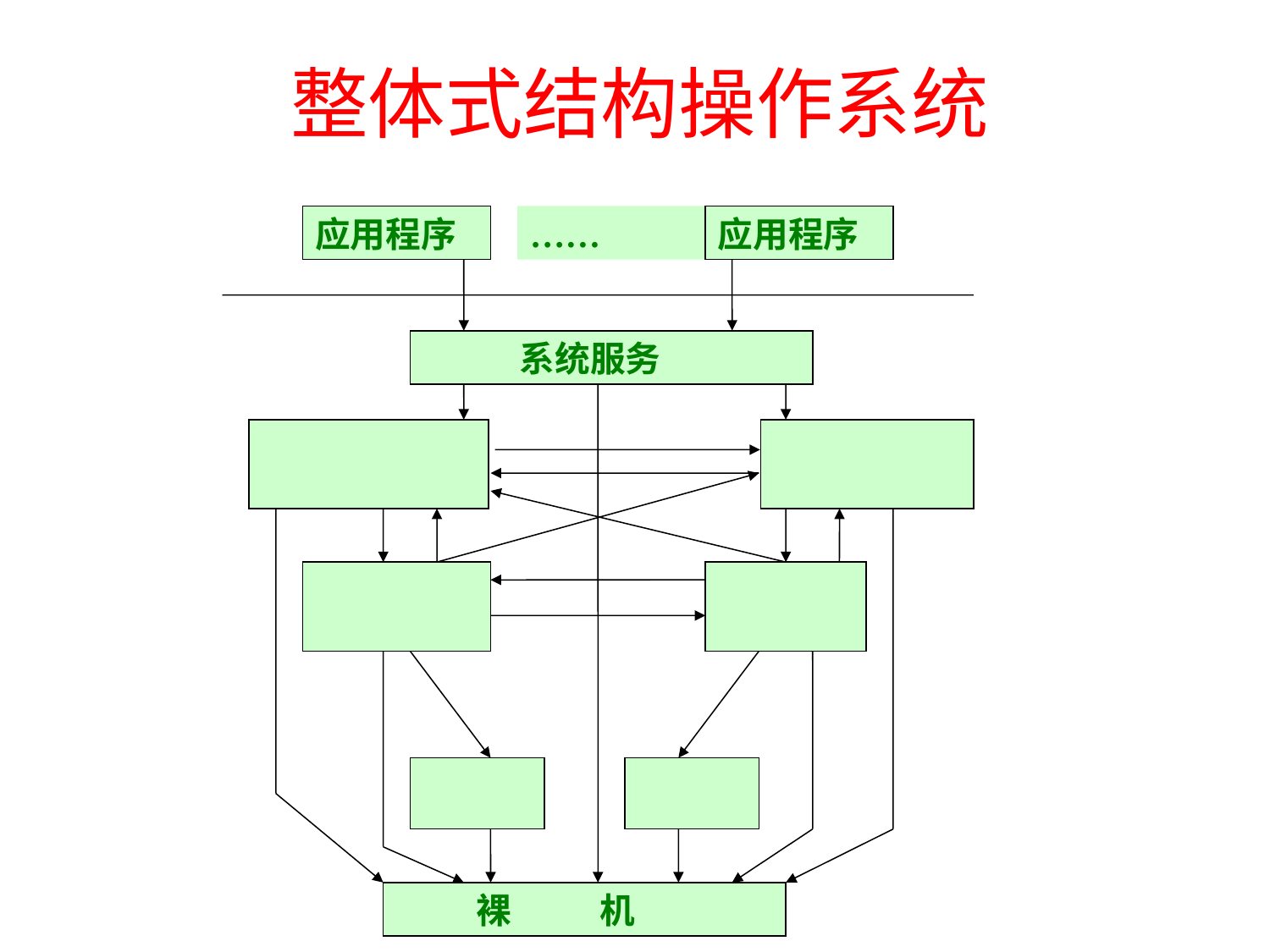

# 整体式结构操作系统

应用程序
……
应用程序

           系统服务

         裸           机